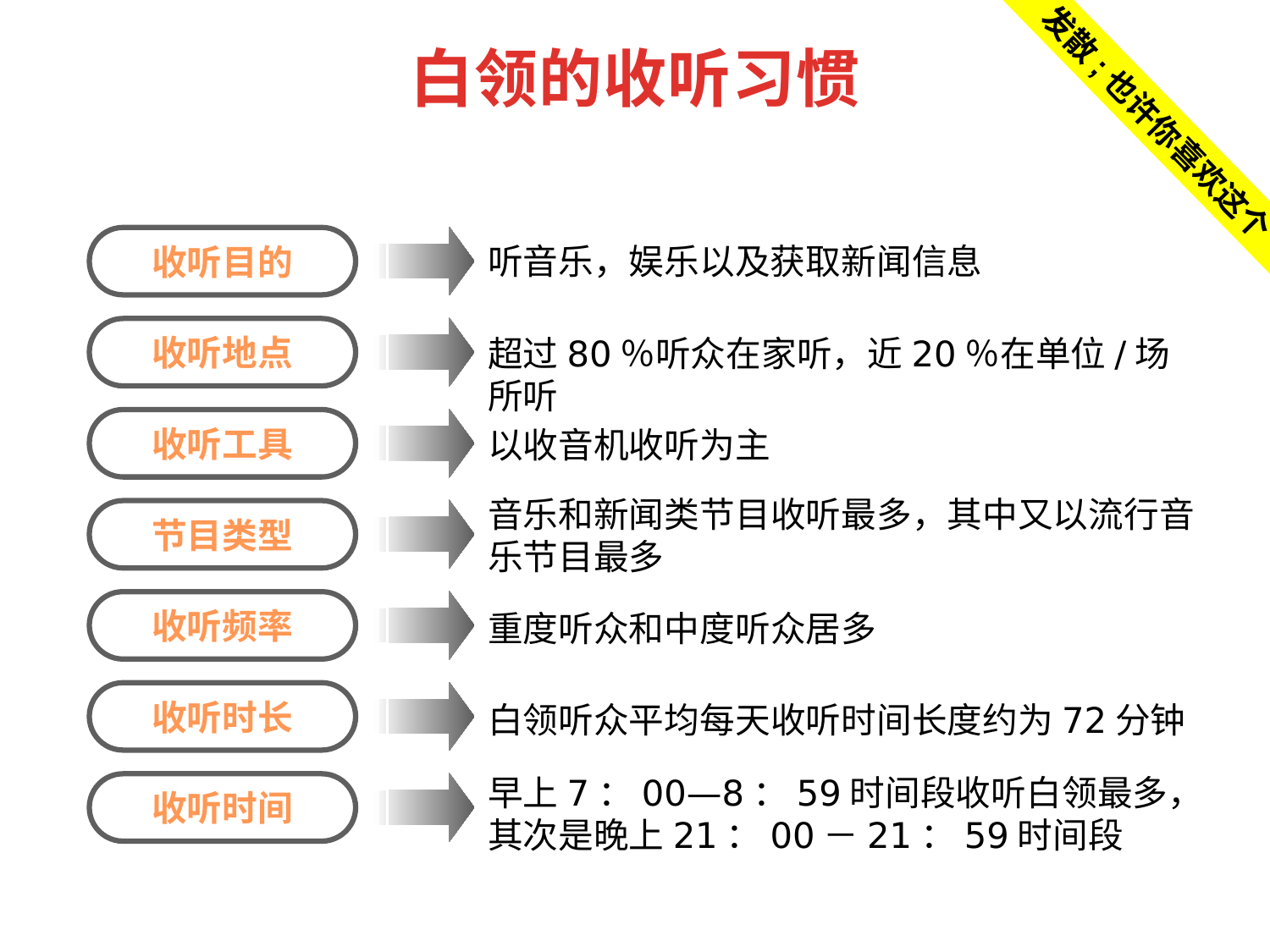

# 白领的收听习惯
发散;也许你喜欢这个

收听目的
听音乐，娱乐以及获取新闻信息

收听地点
超过80％听众在家听，近20％在单位/场所听

收听工具
以收音机收听为主
音乐和新闻类节目收听最多，其中又以流行音乐节目最多

节目类型

收听频率
重度听众和中度听众居多

收听时长
白领听众平均每天收听时间长度约为72分钟
早上7：00—8：59时间段收听白领最多，其次是晚上21：00－21：59时间段

收听时间